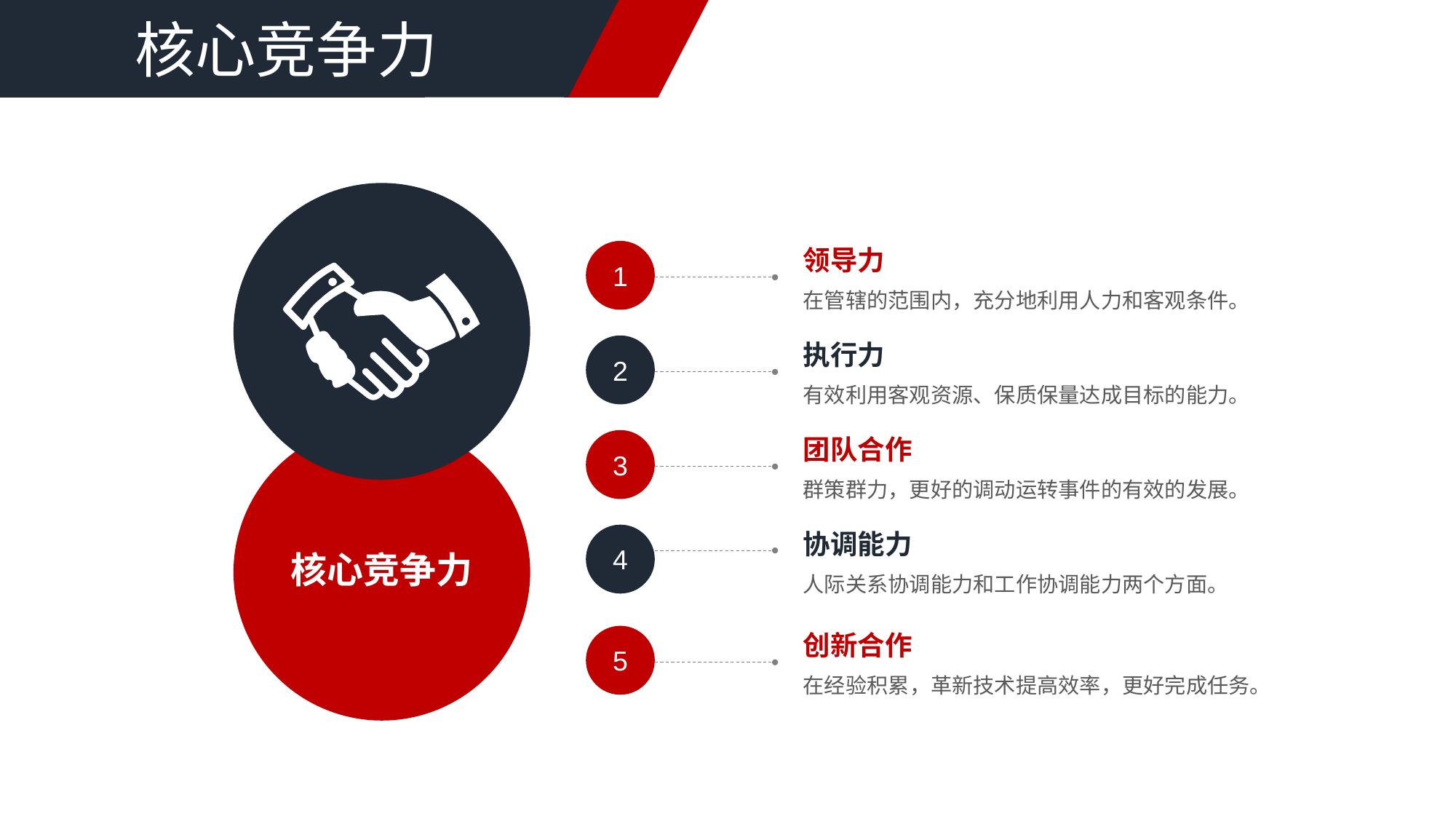

核心竞争力

领导力
1

在管辖的范围内，充分地利用人力和客观条件。
执行力
2
有效利用客观资源、保质保量达成目标的能力。

团队合作
3
群策群力，更好的调动运转事件的有效的发展。
协调能力
4
核心竞争力
人际关系协调能力和工作协调能力两个方面。
创新合作
5
在经验积累，革新技术提高效率，更好完成任务。